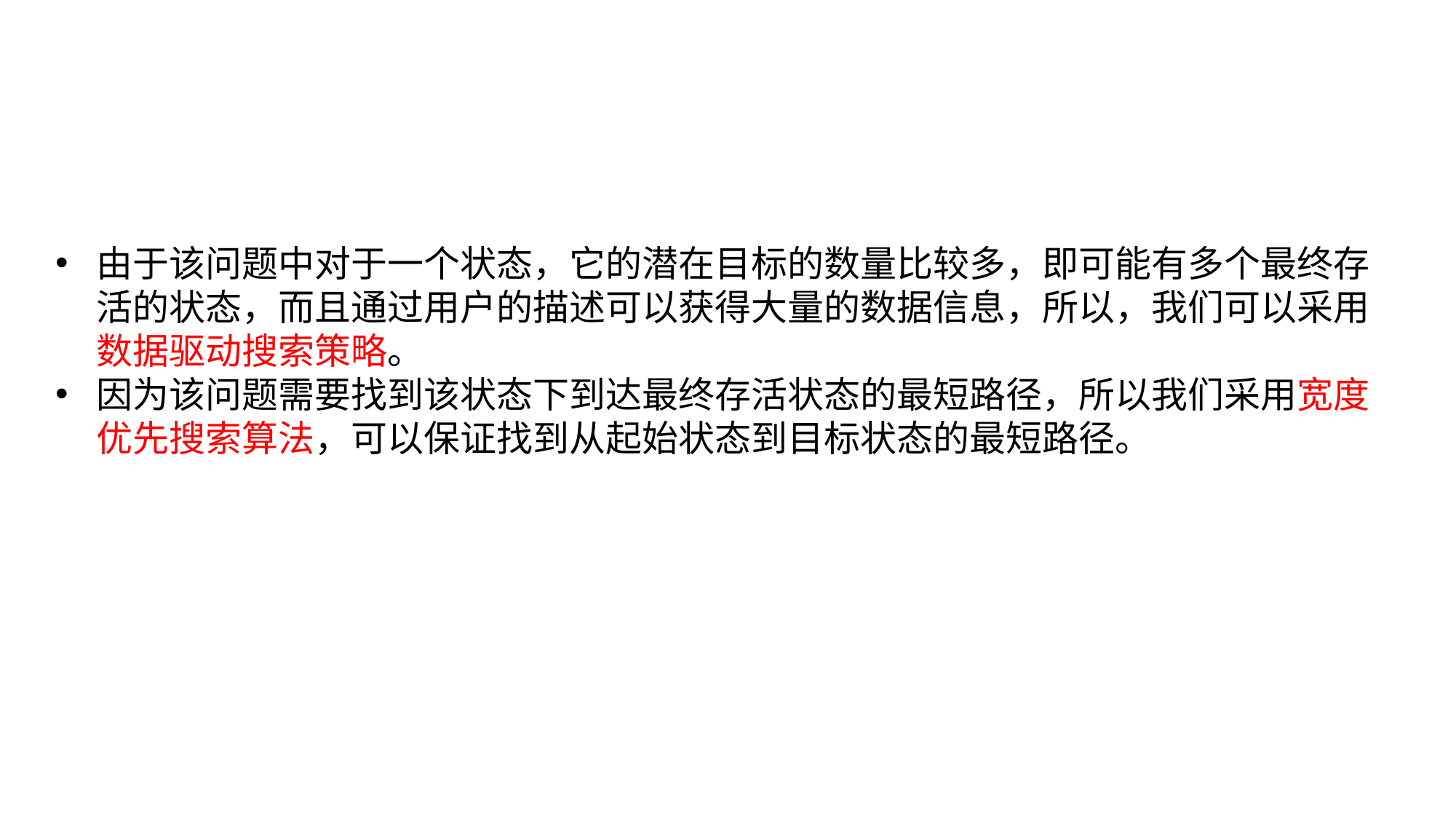

由于该问题中对于一个状态，它的潜在目标的数量比较多，即可能有多个最终存活的状态，而且通过用户的描述可以获得大量的数据信息，所以，我们可以采用数据驱动搜索策略。
因为该问题需要找到该状态下到达最终存活状态的最短路径，所以我们采用宽度优先搜索算法，可以保证找到从起始状态到目标状态的最短路径。